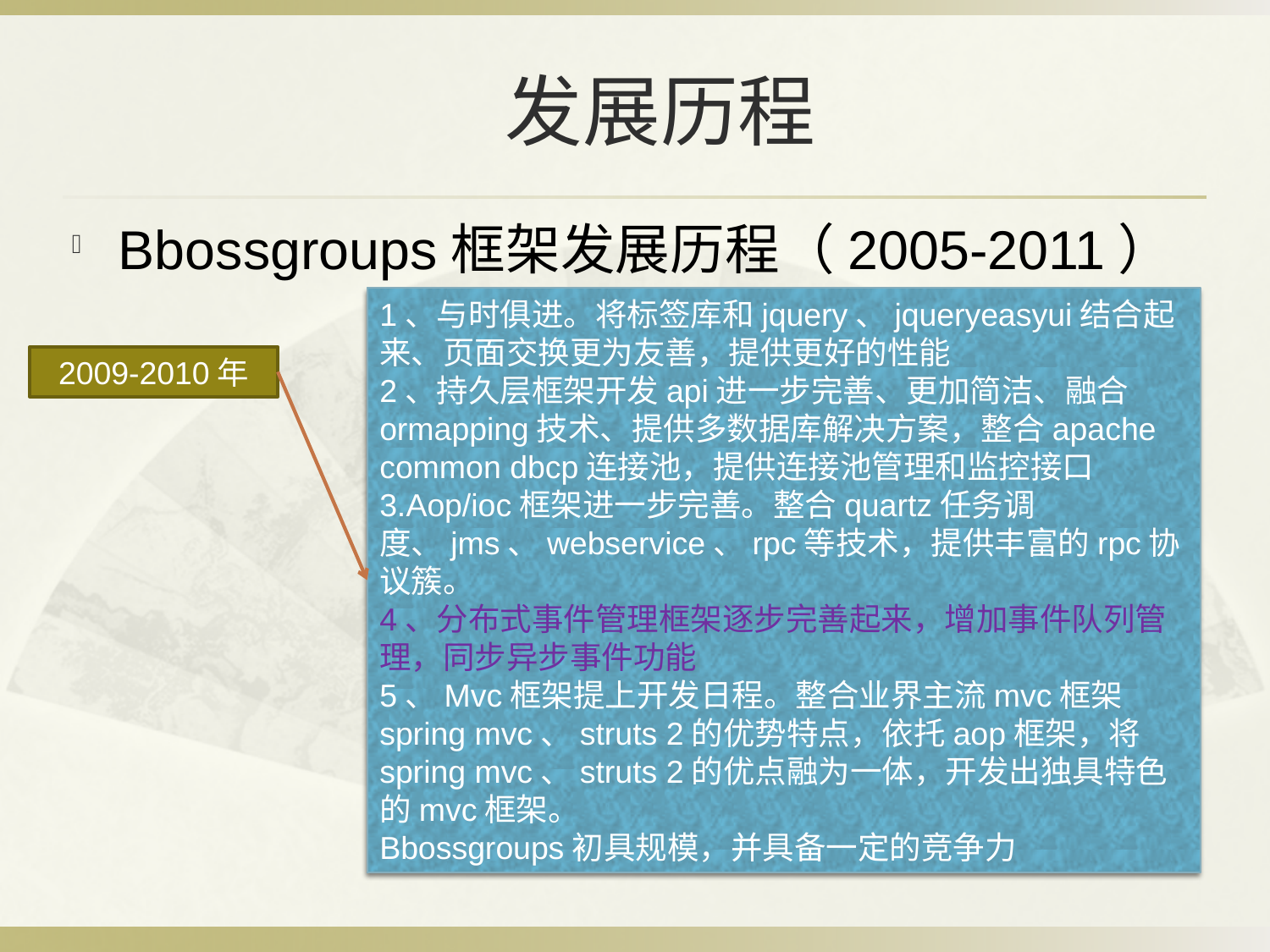

# 发展历程
Bbossgroups框架发展历程（2005-2011）

1、与时俱进。将标签库和jquery、jqueryeasyui结合起来、页面交换更为友善，提供更好的性能
2、持久层框架开发api进一步完善、更加简洁、融合ormapping技术、提供多数据库解决方案，整合apache common dbcp连接池，提供连接池管理和监控接口
3.Aop/ioc框架进一步完善。整合quartz任务调度、jms、webservice、rpc等技术，提供丰富的rpc协议簇。
4、分布式事件管理框架逐步完善起来，增加事件队列管理，同步异步事件功能
5、Mvc框架提上开发日程。整合业界主流mvc框架spring mvc、struts 2的优势特点，依托aop框架，将spring mvc、struts 2的优点融为一体，开发出独具特色的mvc框架。
Bbossgroups初具规模，并具备一定的竞争力
2009-2010年